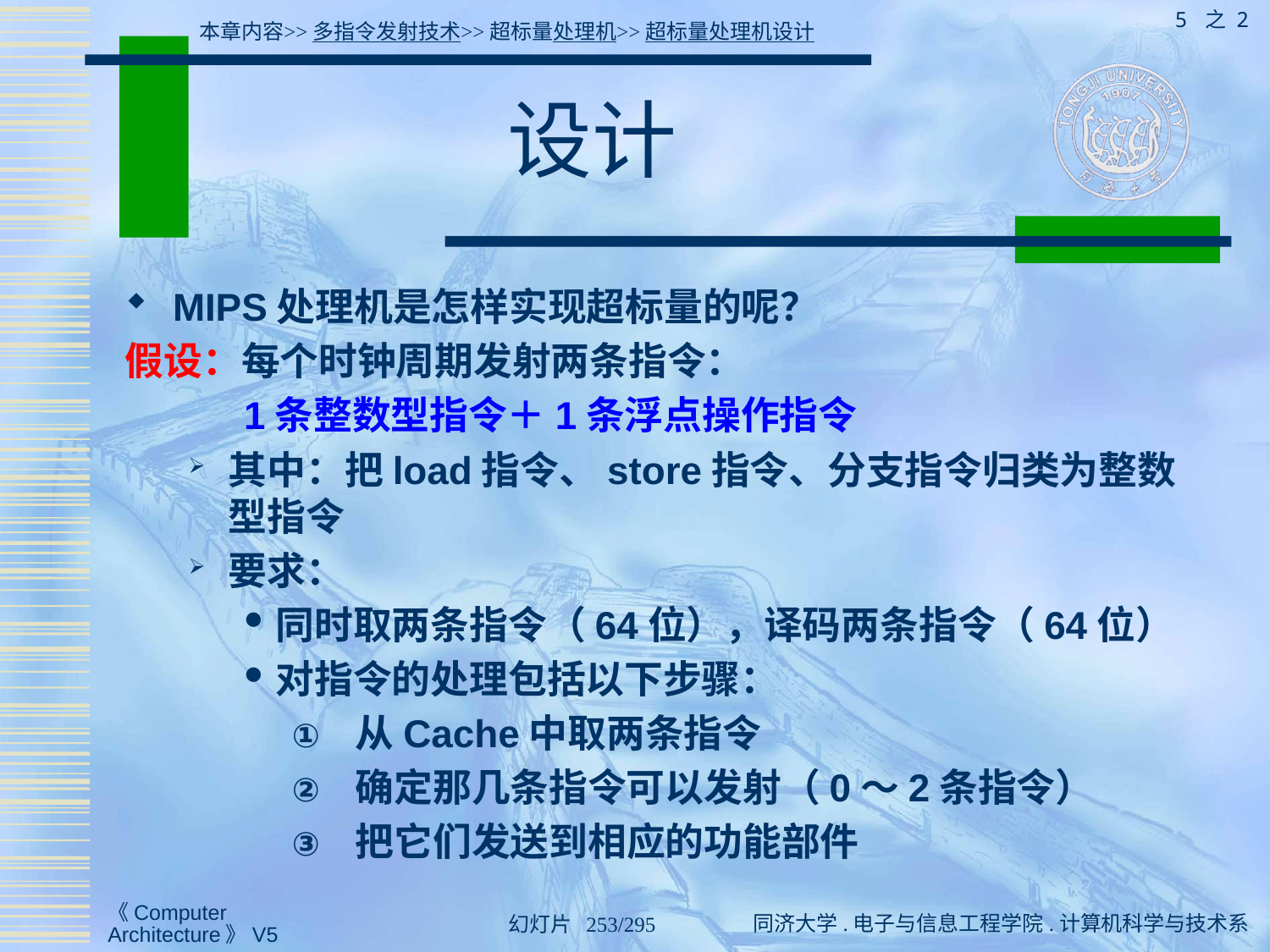

5 之 2
本章内容>>多指令发射技术>>超标量处理机>>超标量处理机设计
# 设计
MIPS处理机是怎样实现超标量的呢？
假设：每个时钟周期发射两条指令：
           1条整数型指令＋1条浮点操作指令
其中：把load指令、store指令、分支指令归类为整数型指令
要求：
同时取两条指令（64位），译码两条指令（64位）
对指令的处理包括以下步骤：
从Cache中取两条指令
确定那几条指令可以发射（0～2条指令）
把它们发送到相应的功能部件